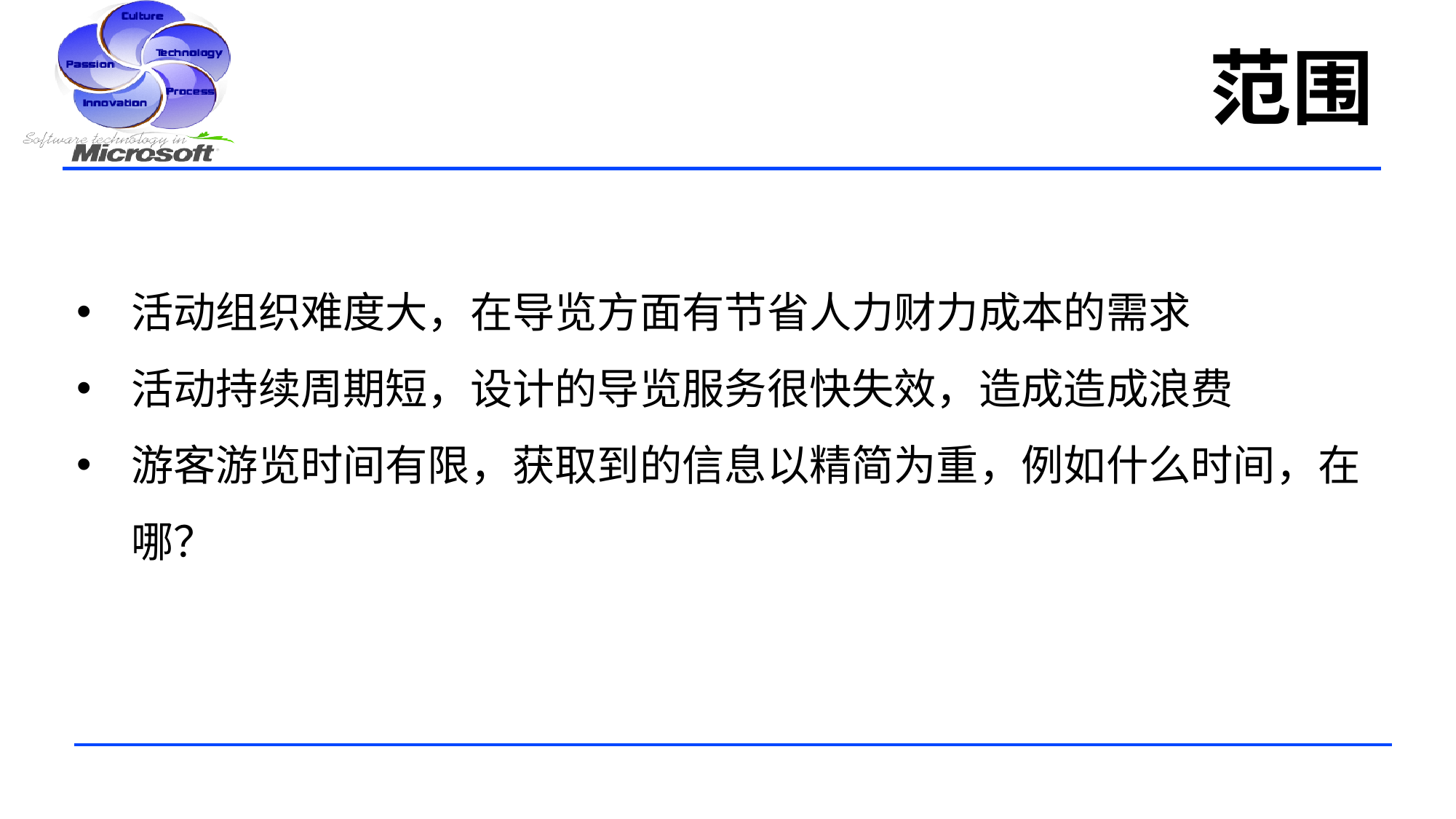

范围
活动组织难度大，在导览方面有节省人力财力成本的需求
活动持续周期短，设计的导览服务很快失效，造成造成浪费
游客游览时间有限，获取到的信息以精简为重，例如什么时间，在哪？